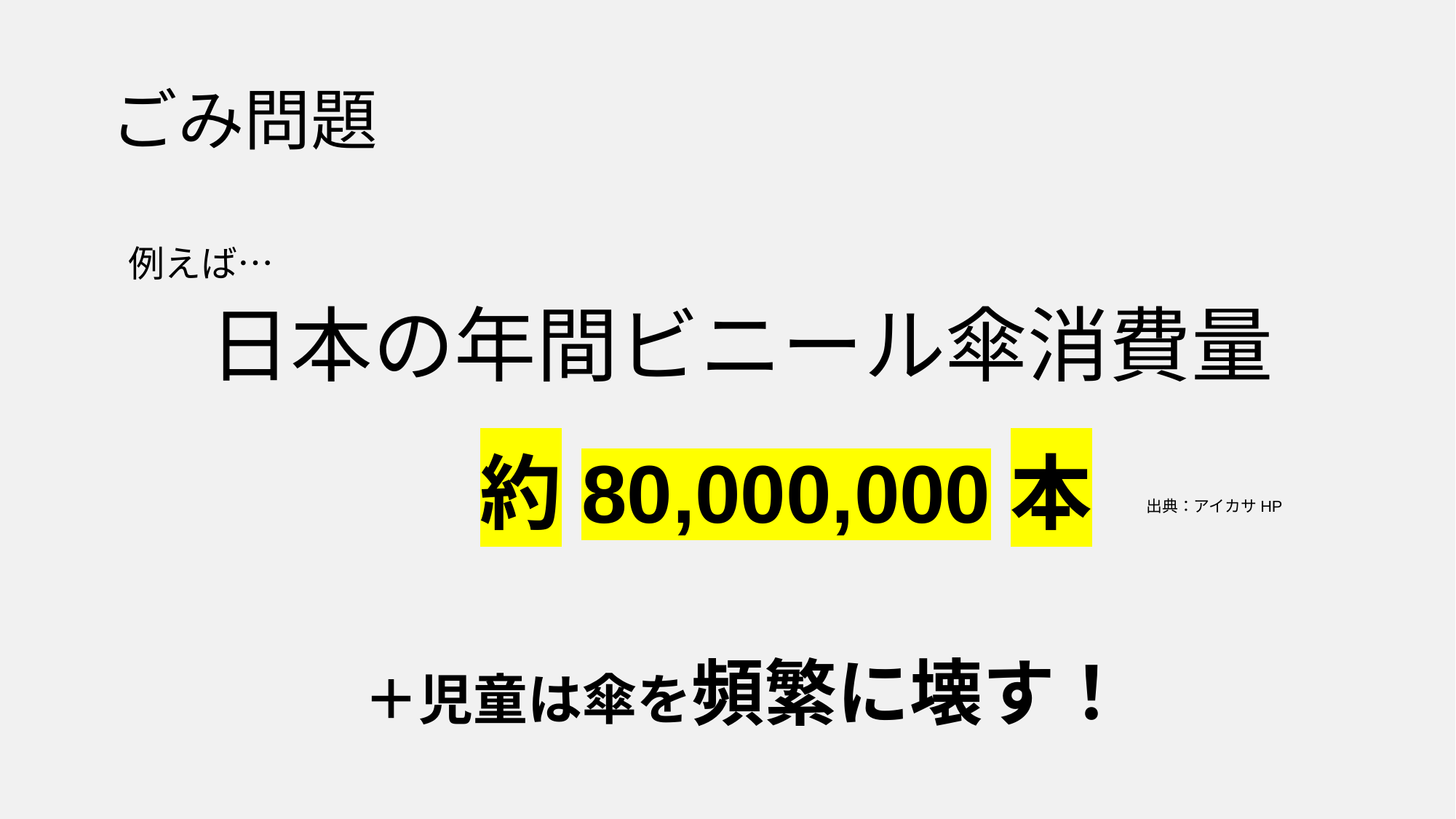

# ごみ問題
例えば…
日本の年間ビニール傘消費量
　約80,000,000本
出典：アイカサHP
＋児童は傘を頻繁に壊す！